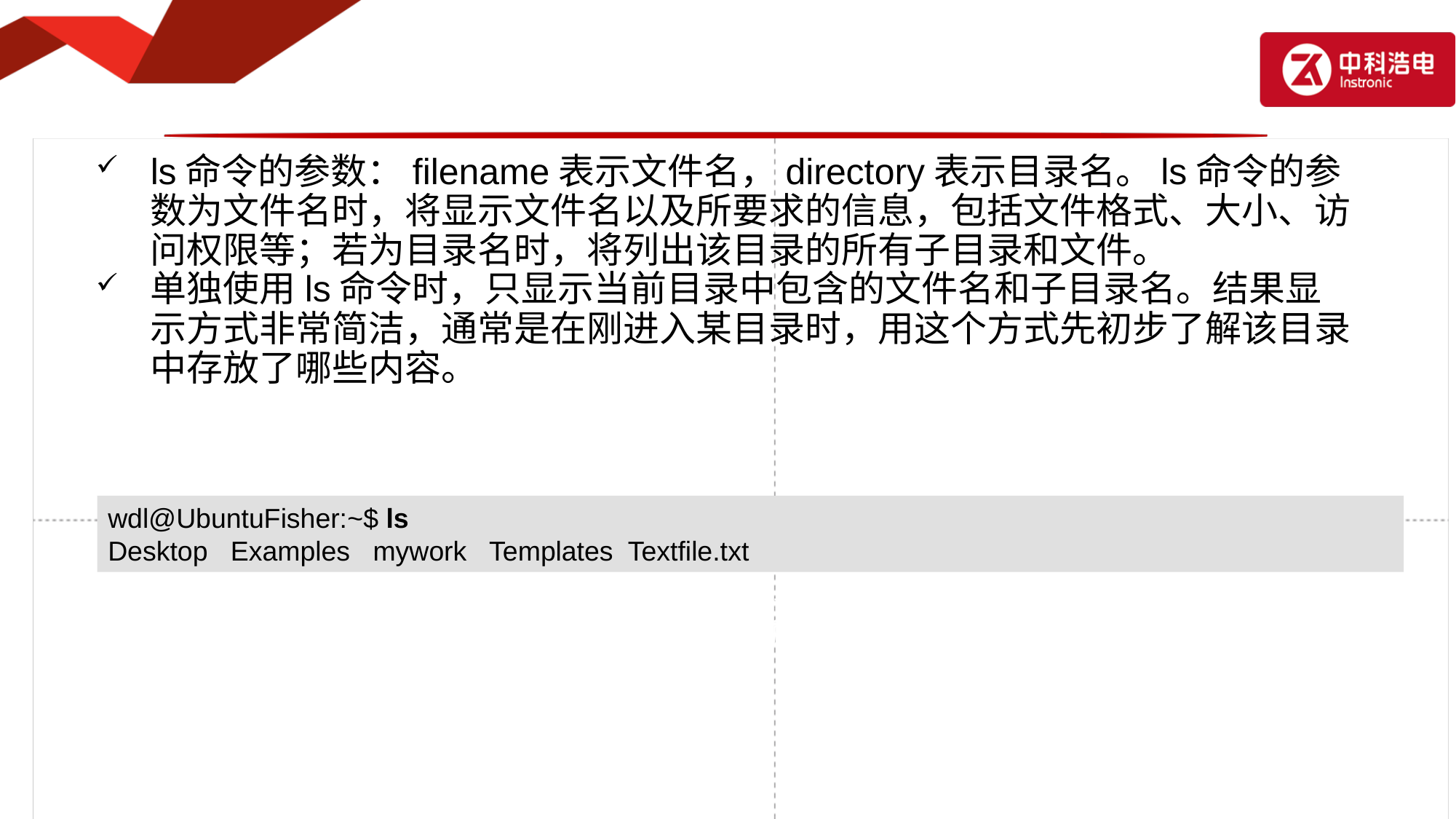

ls命令的参数：filename表示文件名，directory表示目录名。ls命令的参数为文件名时，将显示文件名以及所要求的信息，包括文件格式、大小、访问权限等；若为目录名时，将列出该目录的所有子目录和文件。
单独使用ls命令时，只显示当前目录中包含的文件名和子目录名。结果显示方式非常简洁，通常是在刚进入某目录时，用这个方式先初步了解该目录中存放了哪些内容。
wdl@UbuntuFisher:~$ ls
Desktop   Examples   mywork   Templates  Textfile.txt
若需进一步了解每个文件的详细情况，可以使用“-l”选项。
可以发现，“ls  –l”命令以列表形式显示了当前目录中所有内容的详细信息。列表中每条记录显示一个文件或目录，包含7项。